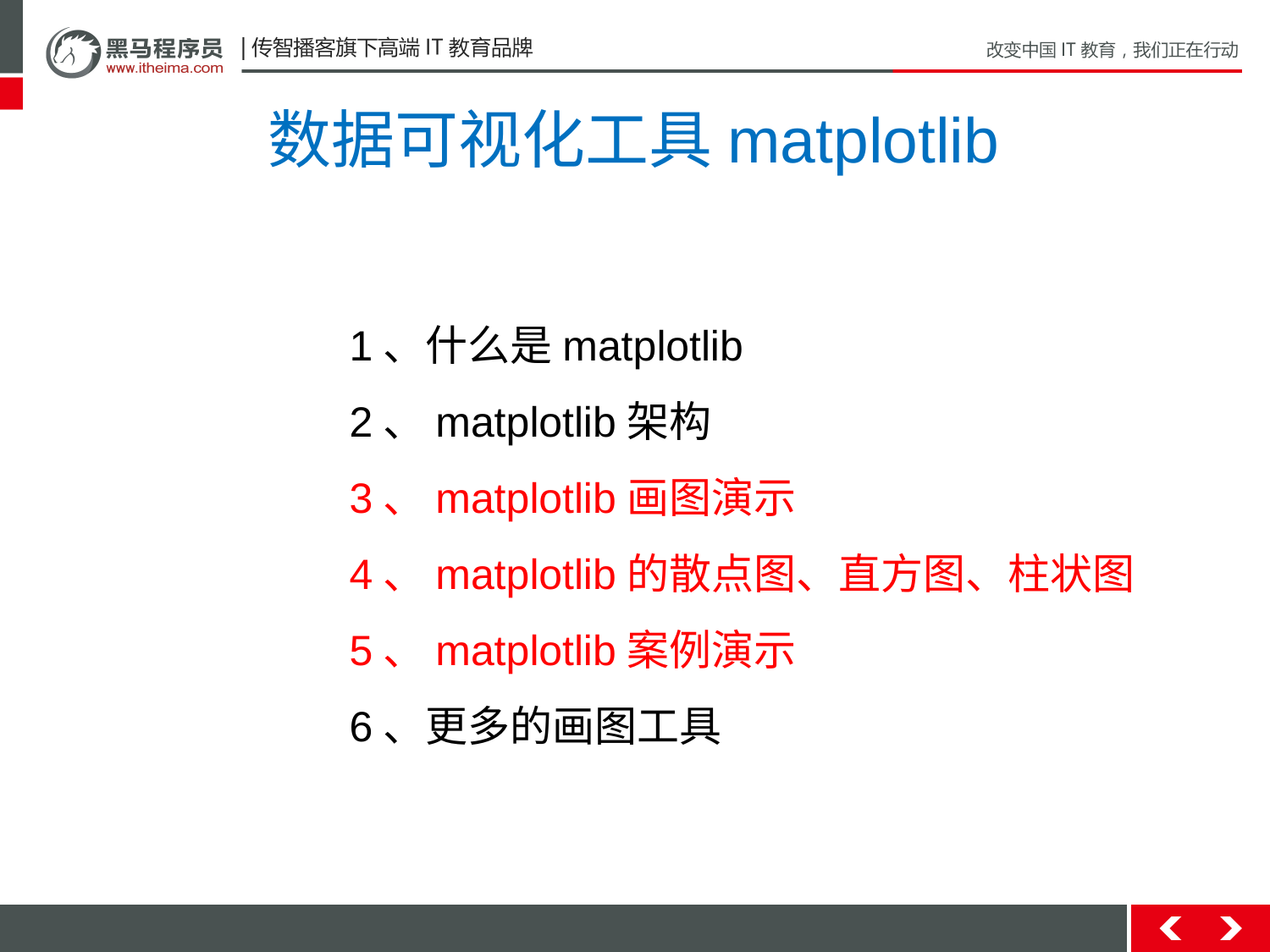

# 数据可视化工具matplotlib
1、什么是matplotlib
2、matplotlib架构
3、matplotlib画图演示
4、matplotlib的散点图、直方图、柱状图
5、matplotlib案例演示
6、更多的画图工具